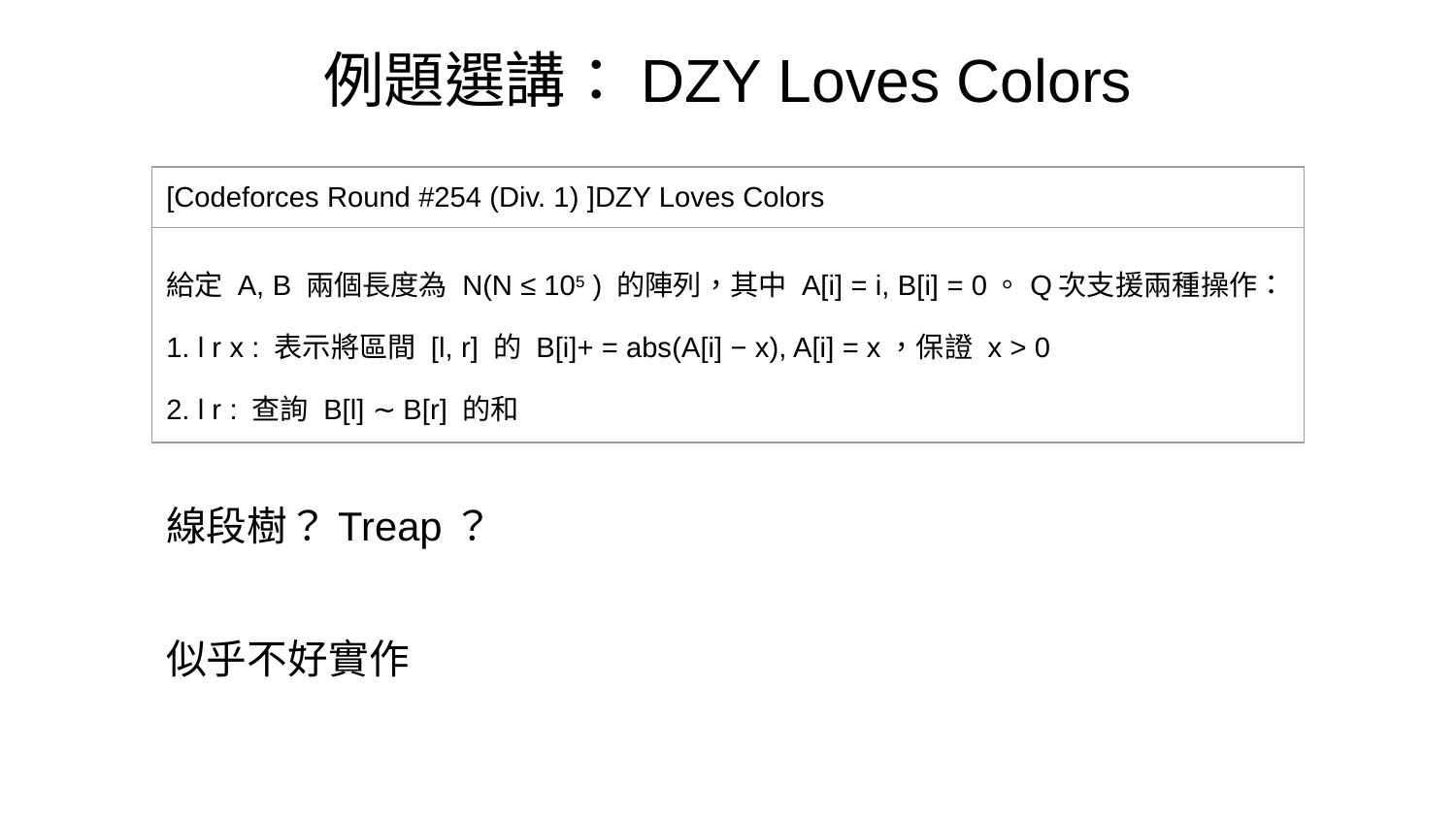

例題選講：DZY Loves Colors
| [Codeforces Round #254 (Div. 1) ]DZY Loves Colors |
| --- |
| 給定 A, B 兩個⻑度為 N(N ≤ 105 ) 的陣列，其中 A[i] = i, B[i] = 0。Q次支援兩種操作： 1. l r x : 表⽰將區間 [l, r] 的 B[i]+ = abs(A[i] − x), A[i] = x，保證 x > 0 2. l r : 查詢 B[l] ∼ B[r] 的和 |
線段樹？Treap？
似乎不好實作